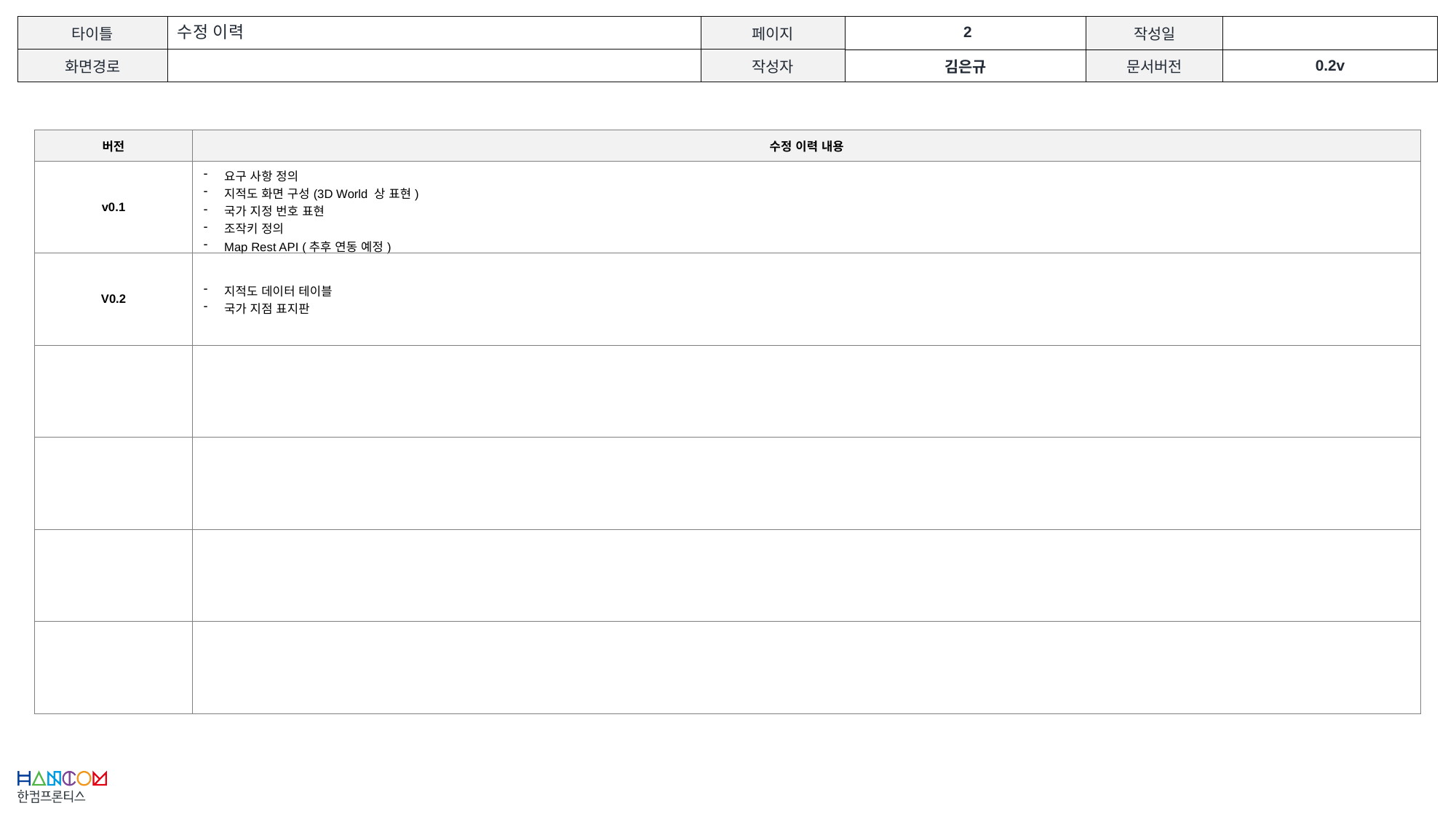

수정 이력
| 버전 | 수정 이력 내용 |
| --- | --- |
| v0.1 | 요구 사항 정의 지적도 화면 구성(3D World 상 표현) 국가 지정 번호 표현 조작키 정의 Map Rest API (추후 연동 예정) |
| V0.2 | 지적도 데이터 테이블 국가 지점 표지판 |
|  |  |
|  |  |
|  |  |
|  |  |